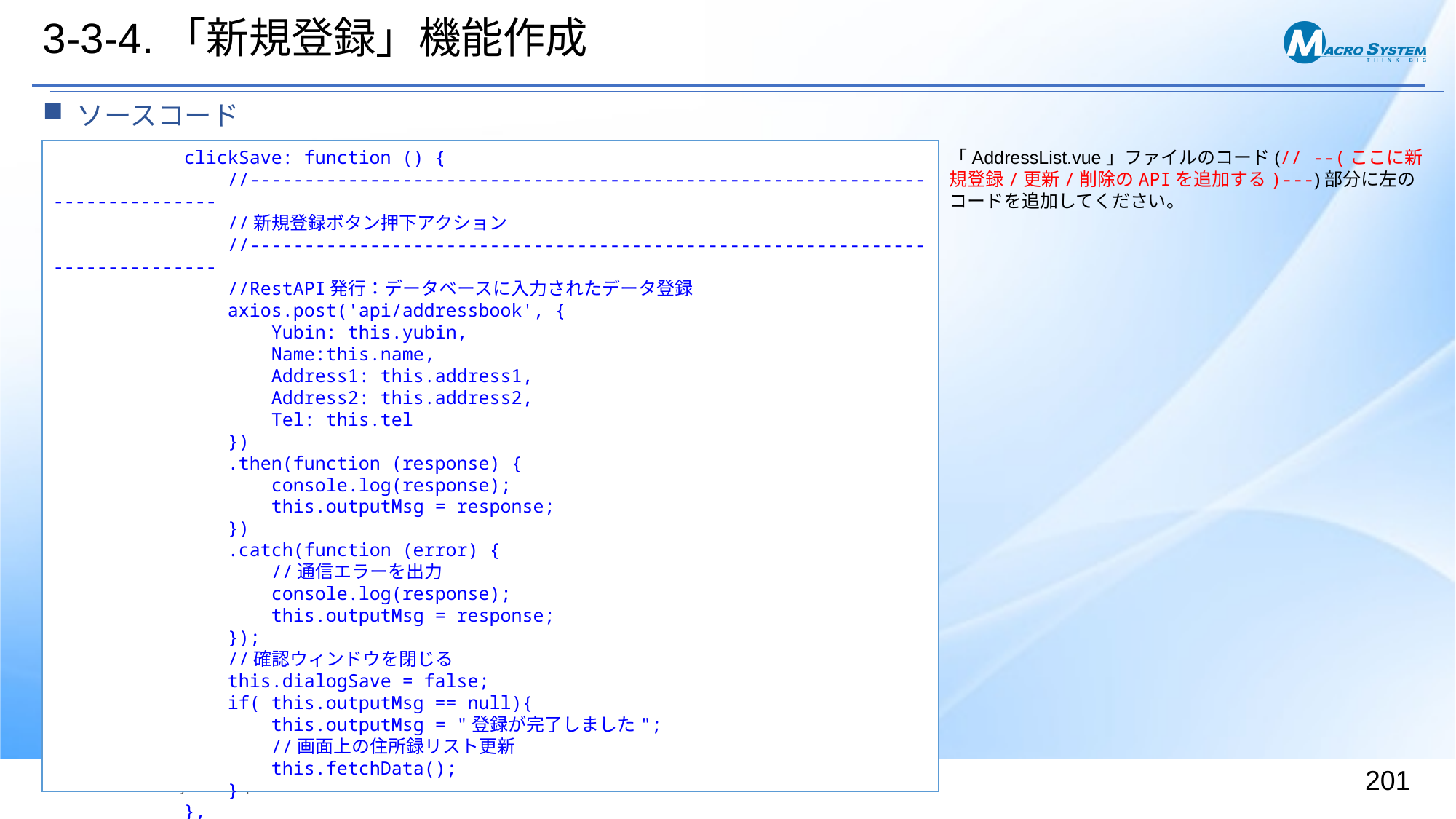

# 3-3-4.「新規登録」機能作成
ソースコード
            clickSave: function () {
                //-----------------------------------------------------------------------------
                //新規登録ボタン押下アクション
                //-----------------------------------------------------------------------------
                //RestAPI発行：データベースに入力されたデータ登録
                axios.post('api/addressbook', {
                    Yubin: this.yubin,
                    Name:this.name,
                    Address1: this.address1,
                    Address2: this.address2,
                    Tel: this.tel
                })
                .then(function (response) {
                    console.log(response);
                    this.outputMsg = response;
                })
                .catch(function (error) {
                    //通信エラーを出力
                    console.log(response);
                    this.outputMsg = response;
                });
                //確認ウィンドウを閉じる
                this.dialogSave = false;
                if( this.outputMsg == null){
                    this.outputMsg = "登録が完了しました";
                    //画面上の住所録リスト更新
                    this.fetchData();
                }
            },
「AddressList.vue」ファイルのコード(// --(ここに新規登録/更新/削除のAPIを追加する)---)部分に左のコードを追加してください。